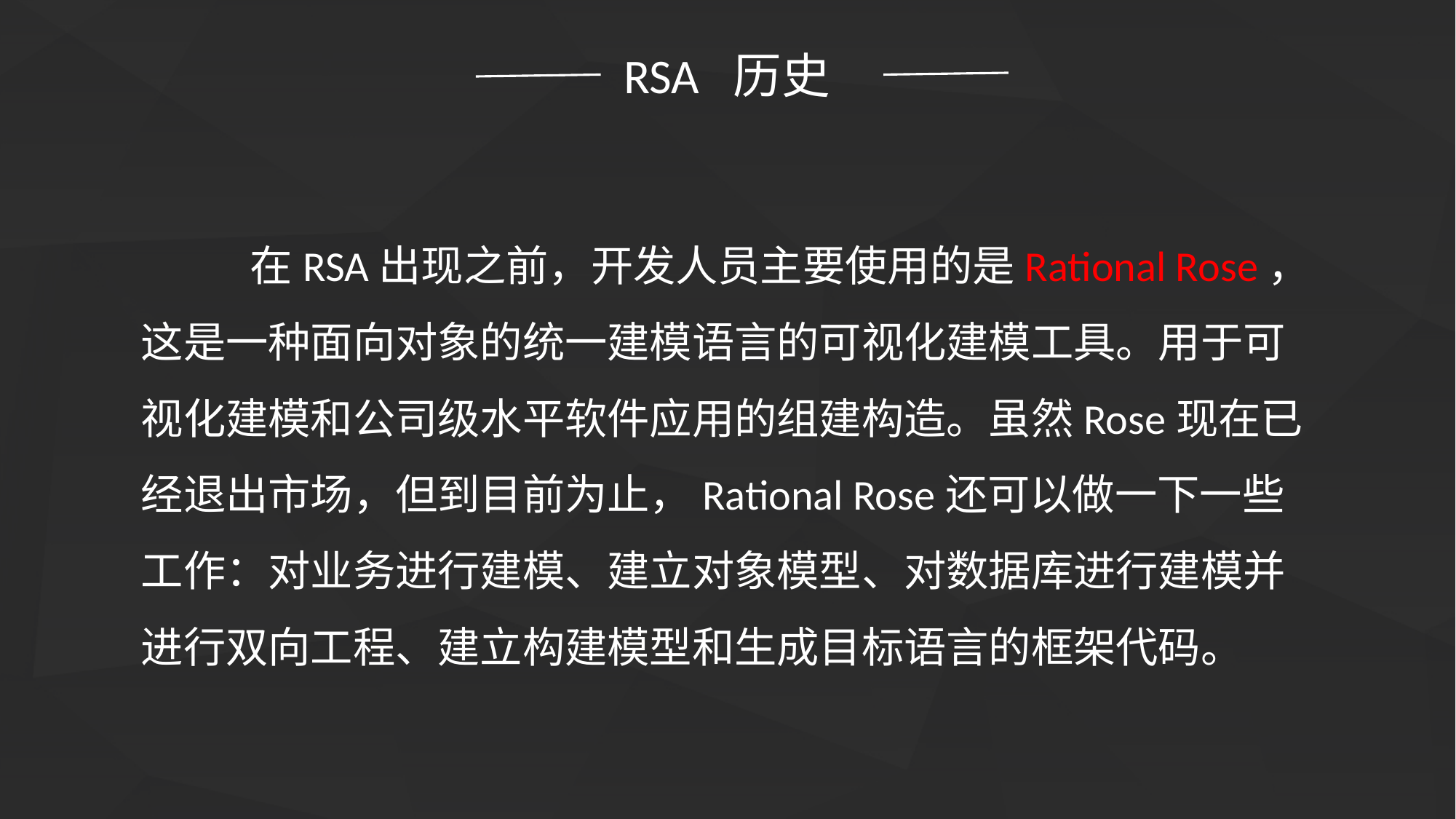

RSA  历史
	在RSA出现之前，开发人员主要使用的是Rational Rose，这是一种面向对象的统一建模语言的可视化建模工具。用于可视化建模和公司级水平软件应用的组建构造。虽然Rose现在已经退出市场，但到目前为止，Rational Rose还可以做一下一些工作：对业务进行建模、建立对象模型、对数据库进行建模并进行双向工程、建立构建模型和生成目标语言的框架代码。